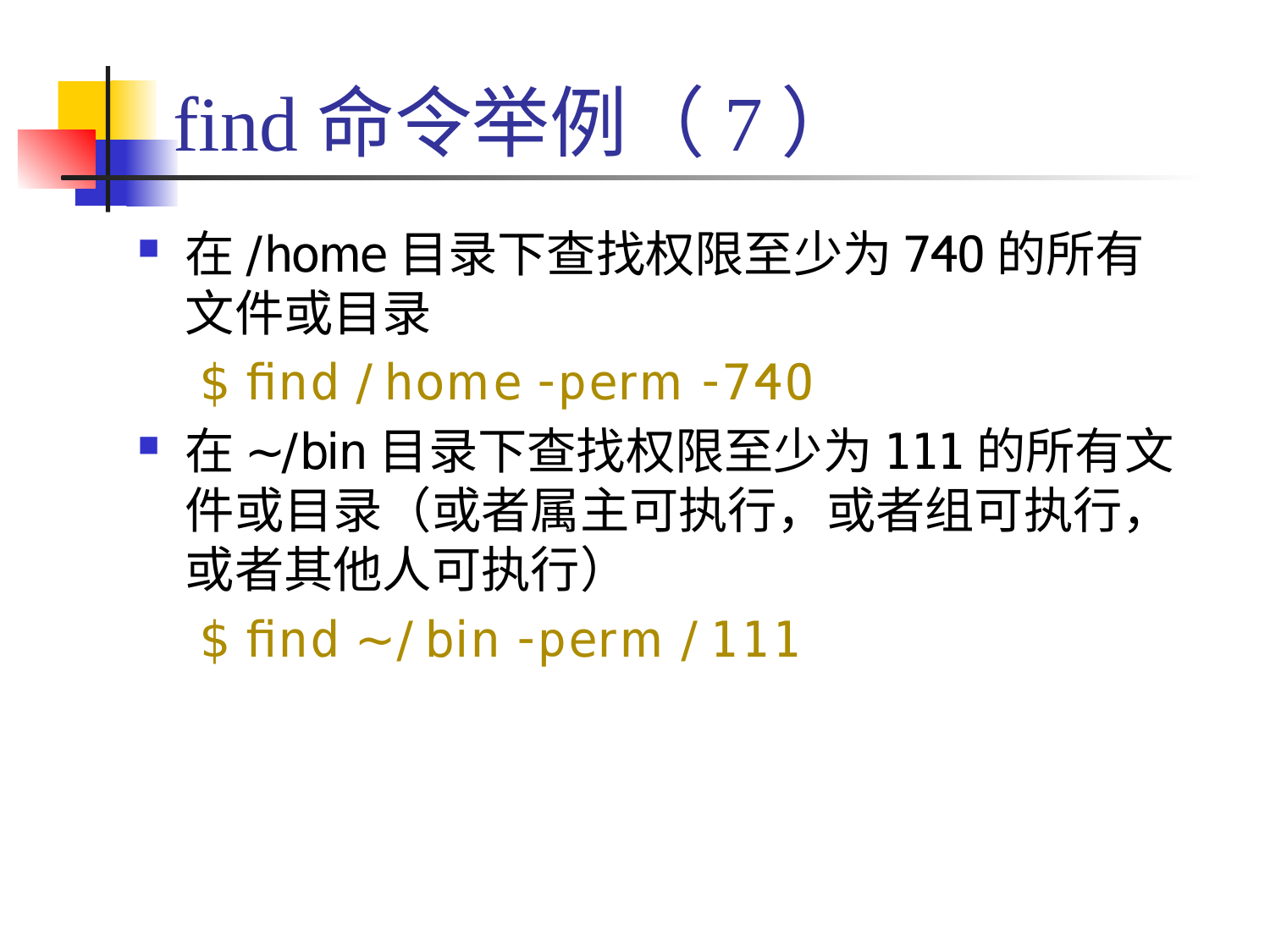

# find命令举例（7）
在/home目录下查找权限至少为740的所有文件或目录
$ find /home -perm -740
在~/bin目录下查找权限至少为111的所有文件或目录（或者属主可执行，或者组可执行，或者其他人可执行）
$ find ~/bin -perm /111